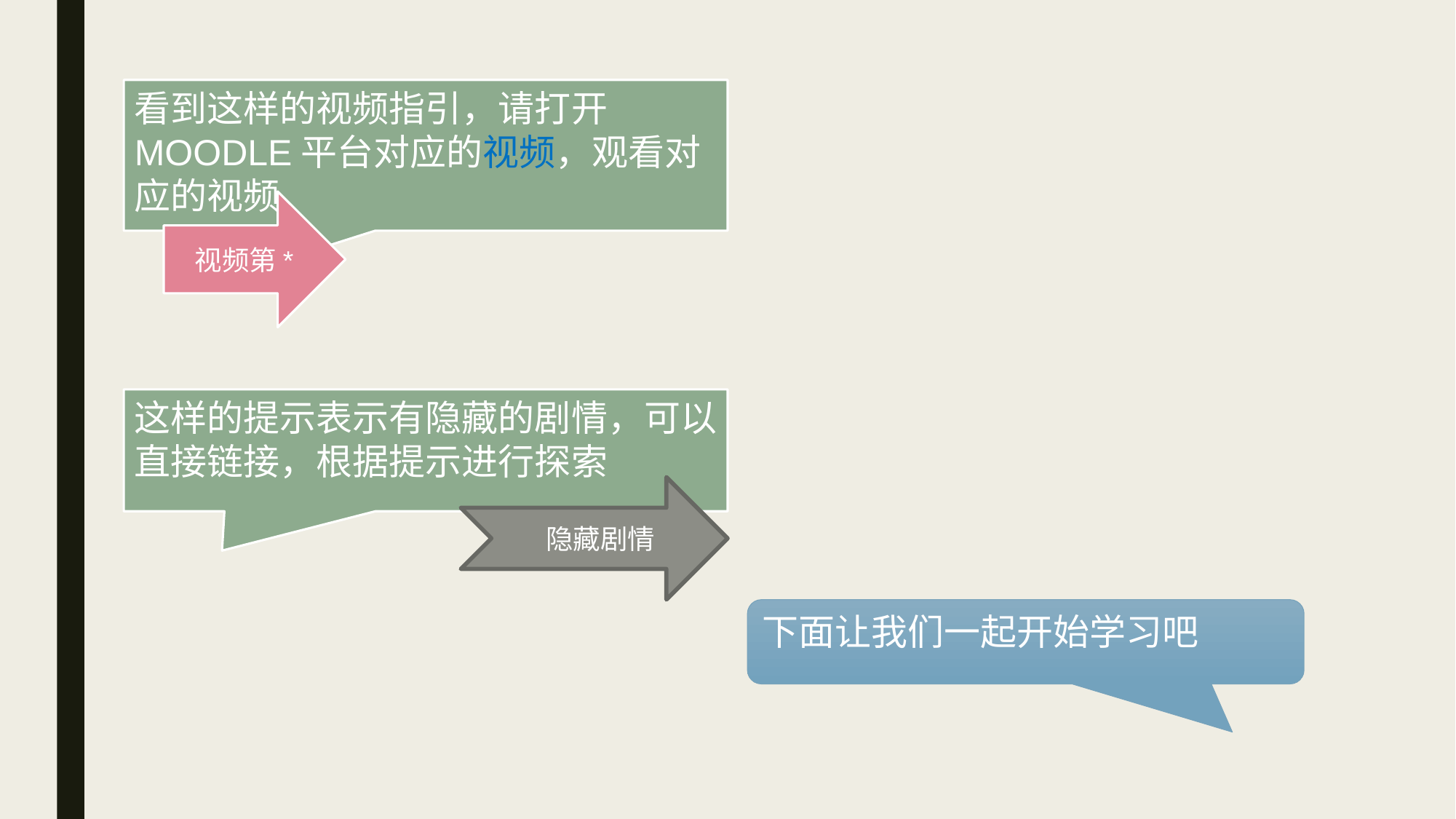

看到这样的视频指引，请打开MOODLE平台对应的视频，观看对应的视频
 视频第*
这样的提示表示有隐藏的剧情，可以直接链接，根据提示进行探索
 隐藏剧情
下面让我们一起开始学习吧